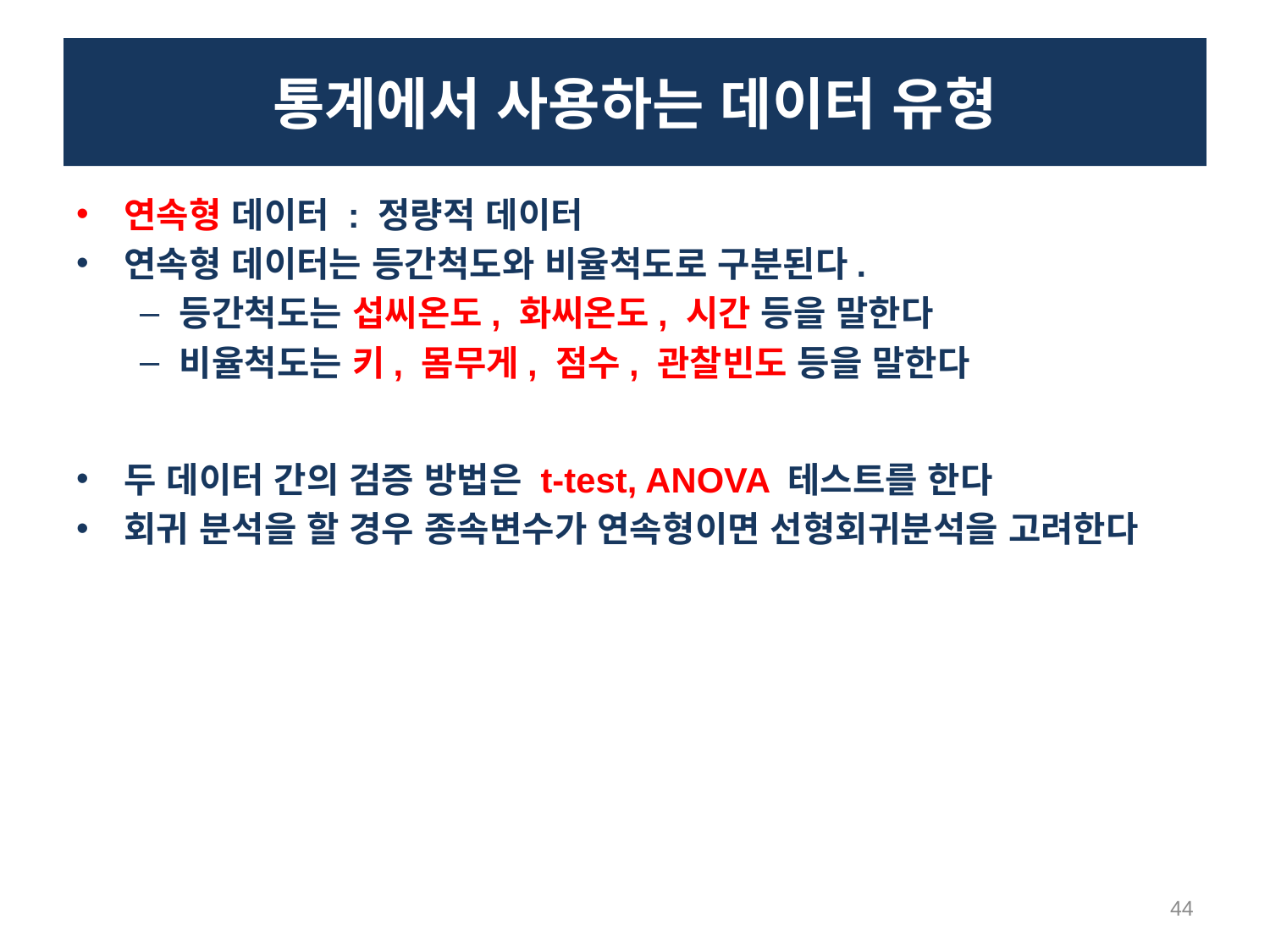

# 통계에서 사용하는 데이터 유형
연속형 데이터 : 정량적 데이터
연속형 데이터는 등간척도와 비율척도로 구분된다.
등간척도는 섭씨온도, 화씨온도, 시간 등을 말한다
비율척도는 키, 몸무게, 점수, 관찰빈도 등을 말한다

두 데이터 간의 검증 방법은 t-test, ANOVA 테스트를 한다
회귀 분석을 할 경우 종속변수가 연속형이면 선형회귀분석을 고려한다
44